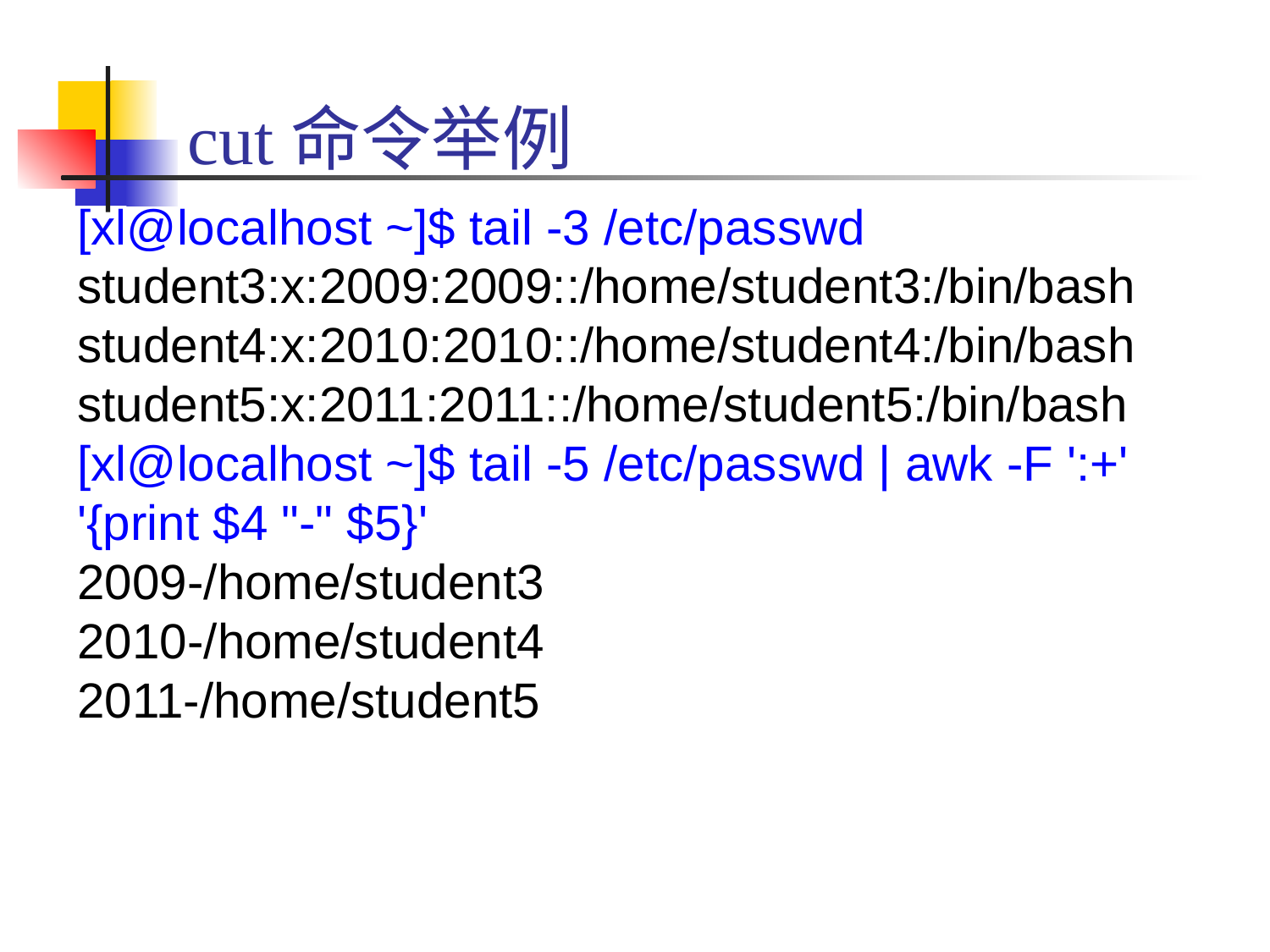

# cut命令举例
[xl@localhost ~]$ tail -3 /etc/passwd
student3:x:2009:2009::/home/student3:/bin/bash
student4:x:2010:2010::/home/student4:/bin/bash
student5:x:2011:2011::/home/student5:/bin/bash
[xl@localhost ~]$ tail -5 /etc/passwd | awk -F ':+' '{print $4 "-" $5}'
2009-/home/student3
2010-/home/student4
2011-/home/student5